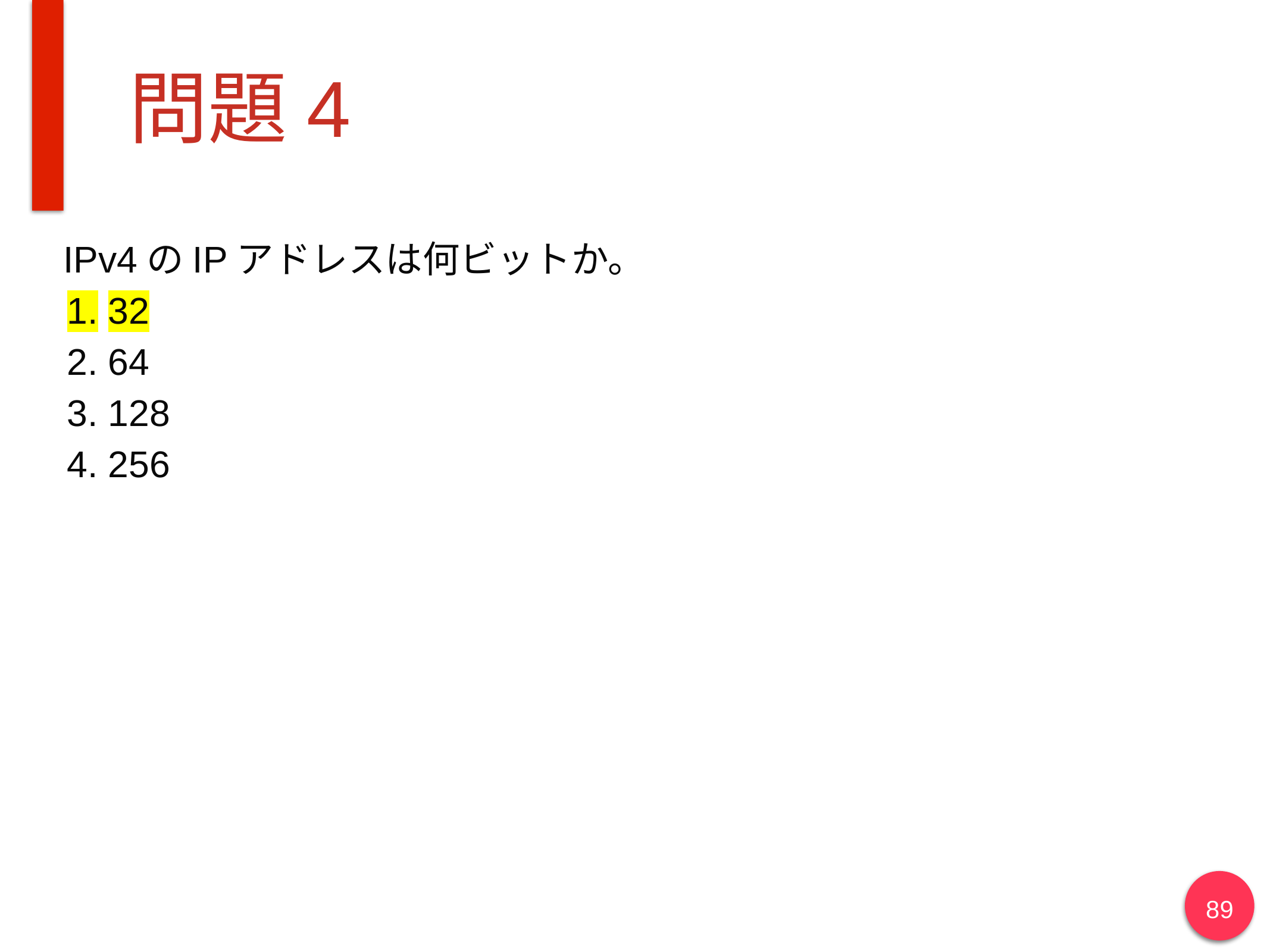

# 問題4
IPv4のIPアドレスは何ビットか。
32
64
128
256

89